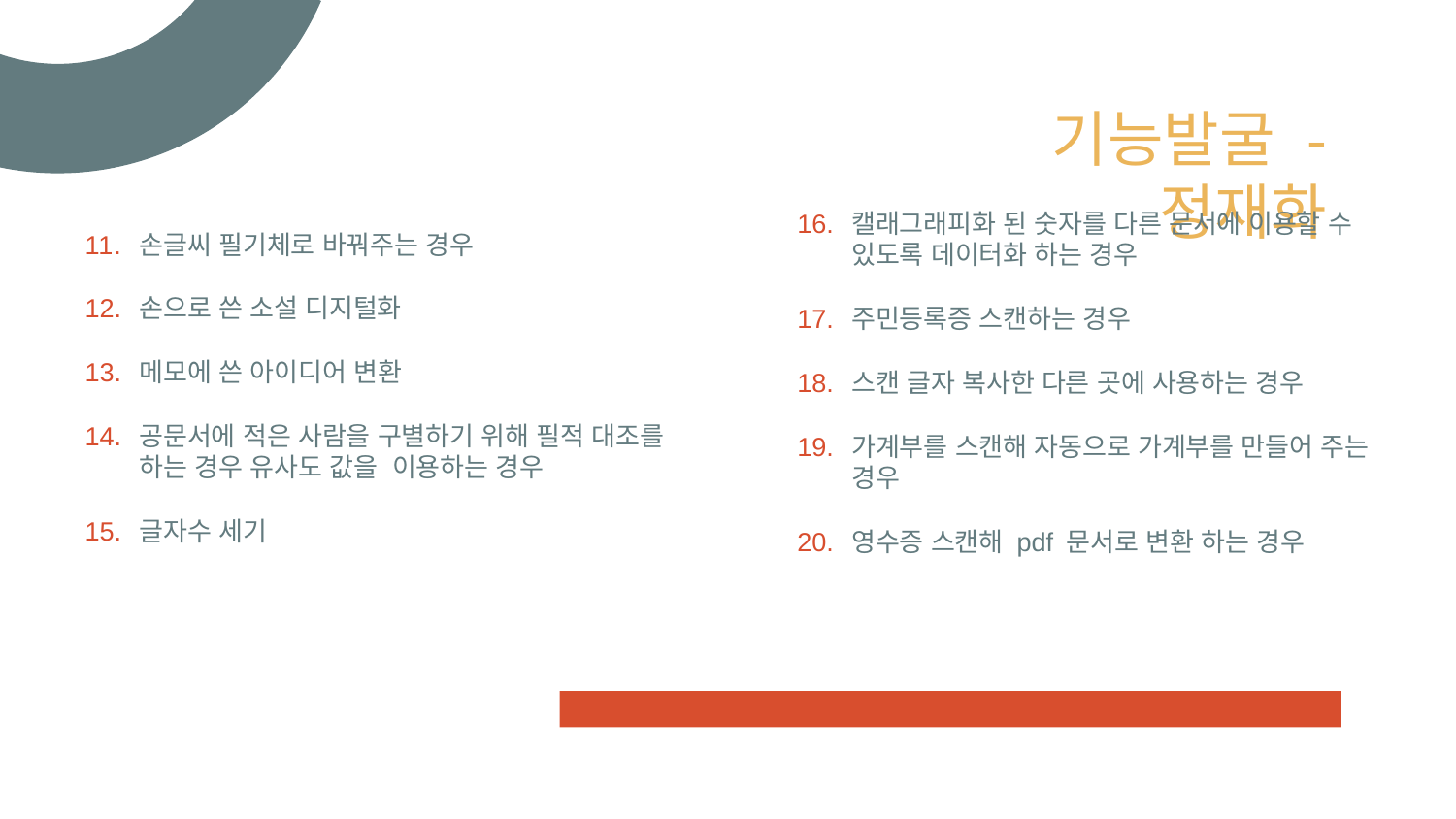

# 기능발굴 - 정재화
캘래그래피화 된 숫자를 다른 문서에 이용할 수 있도록 데이터화 하는 경우
주민등록증 스캔하는 경우
스캔 글자 복사한 다른 곳에 사용하는 경우
가계부를 스캔해 자동으로 가계부를 만들어 주는 경우
영수증 스캔해 pdf 문서로 변환 하는 경우
손글씨 필기체로 바꿔주는 경우
손으로 쓴 소설 디지털화
메모에 쓴 아이디어 변환
공문서에 적은 사람을 구별하기 위해 필적 대조를 하는 경우 유사도 값을  이용하는 경우
글자수 세기